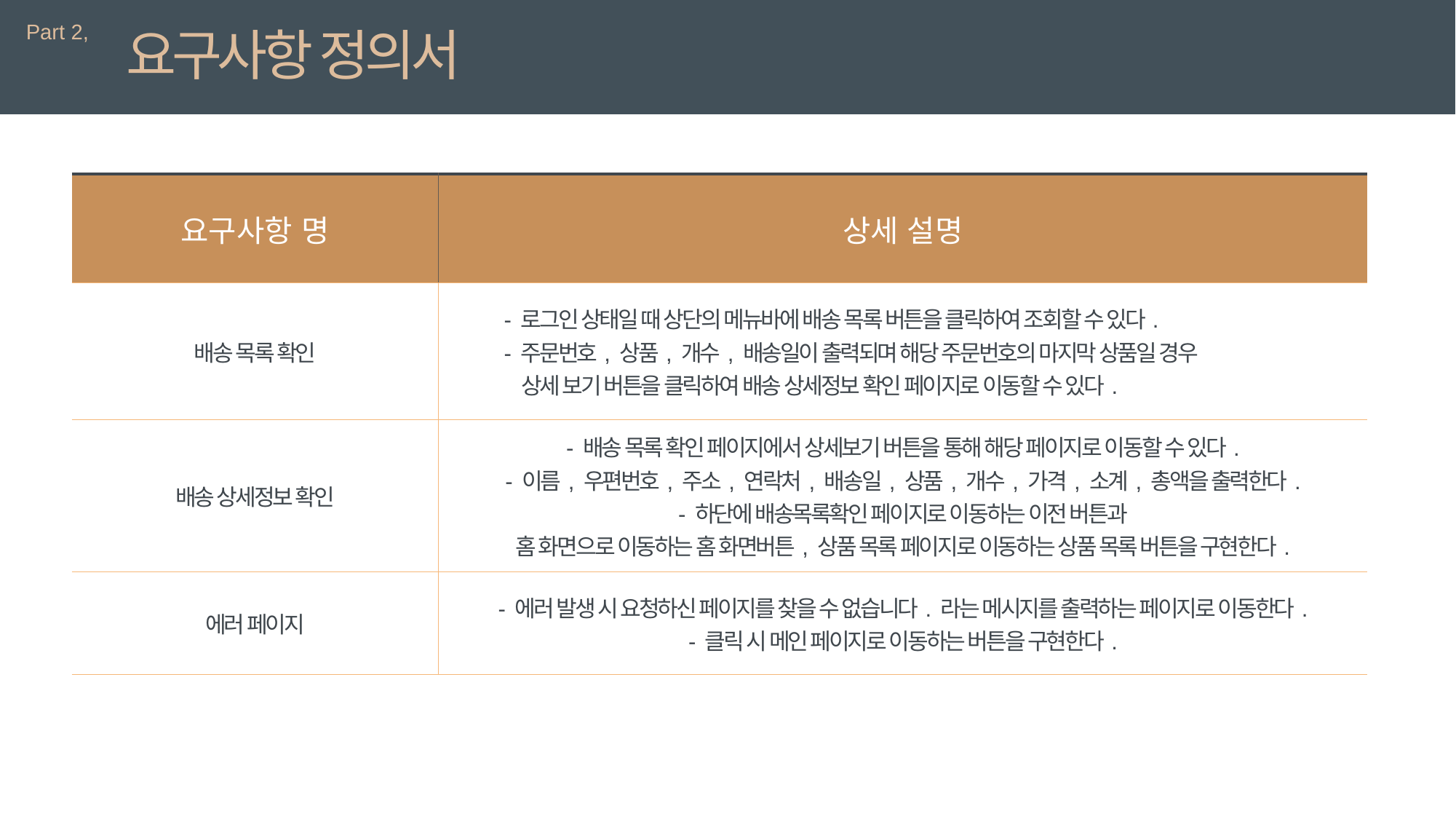

Part 2,
요구사항 정의서
| 요구사항 명 | 상세 설명 |
| --- | --- |
| 배송 목록 확인 | - 로그인 상태일 때 상단의 메뉴바에 배송 목록 버튼을 클릭하여 조회할 수 있다. - 주문번호, 상품, 개수, 배송일이 출력되며 해당 주문번호의 마지막 상품일 경우 상세 보기 버튼을 클릭하여 배송 상세정보 확인 페이지로 이동할 수 있다. |
| 배송 상세정보 확인 | - 배송 목록 확인 페이지에서 상세보기 버튼을 통해 해당 페이지로 이동할 수 있다. - 이름, 우편번호, 주소, 연락처, 배송일, 상품, 개수, 가격, 소계, 총액을 출력한다. - 하단에 배송목록확인 페이지로 이동하는 이전 버튼과 홈 화면으로 이동하는 홈 화면버튼, 상품 목록 페이지로 이동하는 상품 목록 버튼을 구현한다. |
| 에러 페이지 | - 에러 발생 시 요청하신 페이지를 찾을 수 없습니다. 라는 메시지를 출력하는 페이지로 이동한다. - 클릭 시 메인 페이지로 이동하는 버튼을 구현한다. |